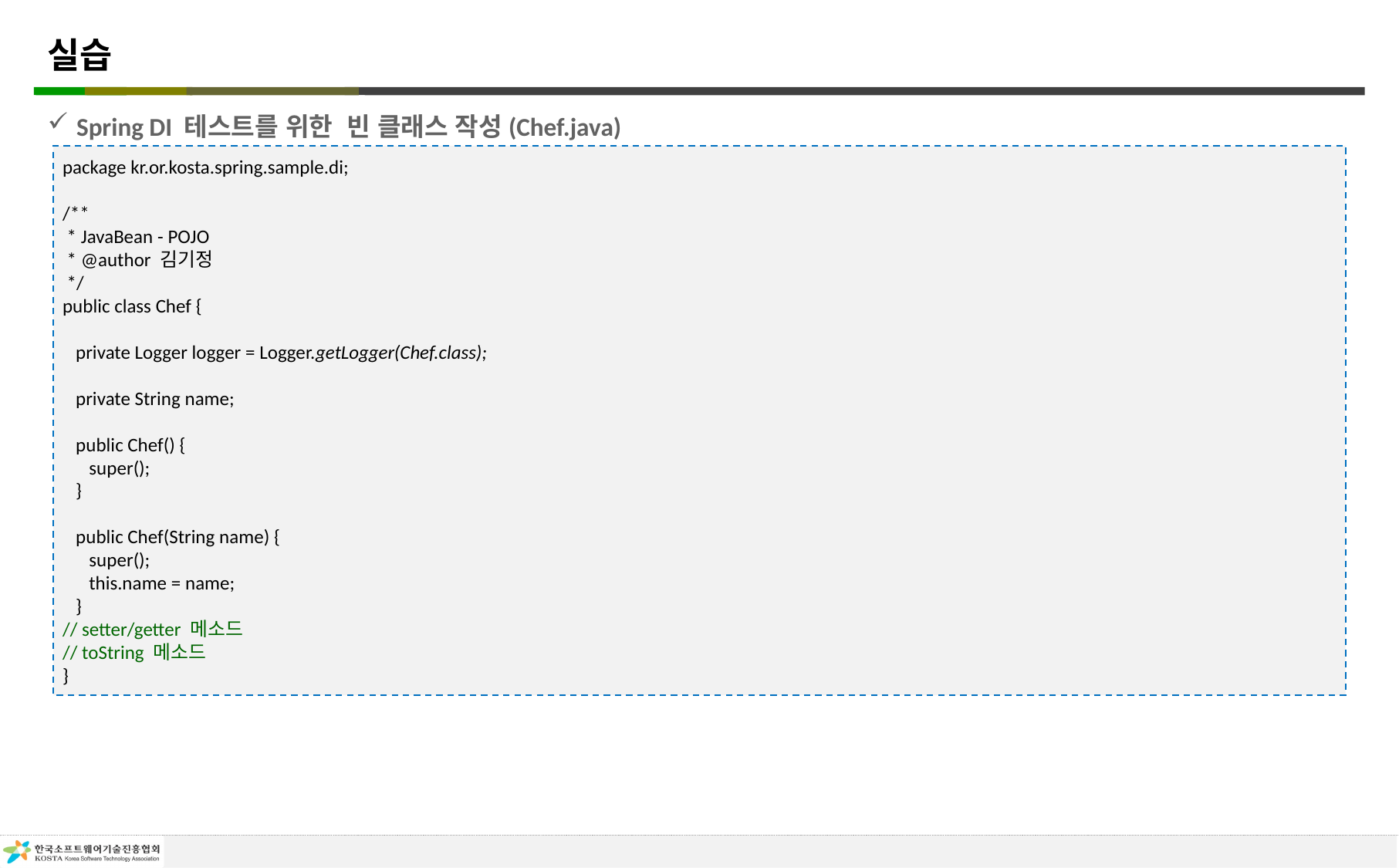

# 실습
Spring DI 테스트를 위한  빈 클래스 작성(Chef.java)
package kr.or.kosta.spring.sample.di;

/**
 * JavaBean - POJO
 * @author 김기정
 */
public class Chef {

   private Logger logger = Logger.getLogger(Chef.class);

   private String name;

   public Chef() {
      super();
   }

   public Chef(String name) {
      super();
      this.name = name;
   }
// setter/getter 메소드
// toString 메소드
}